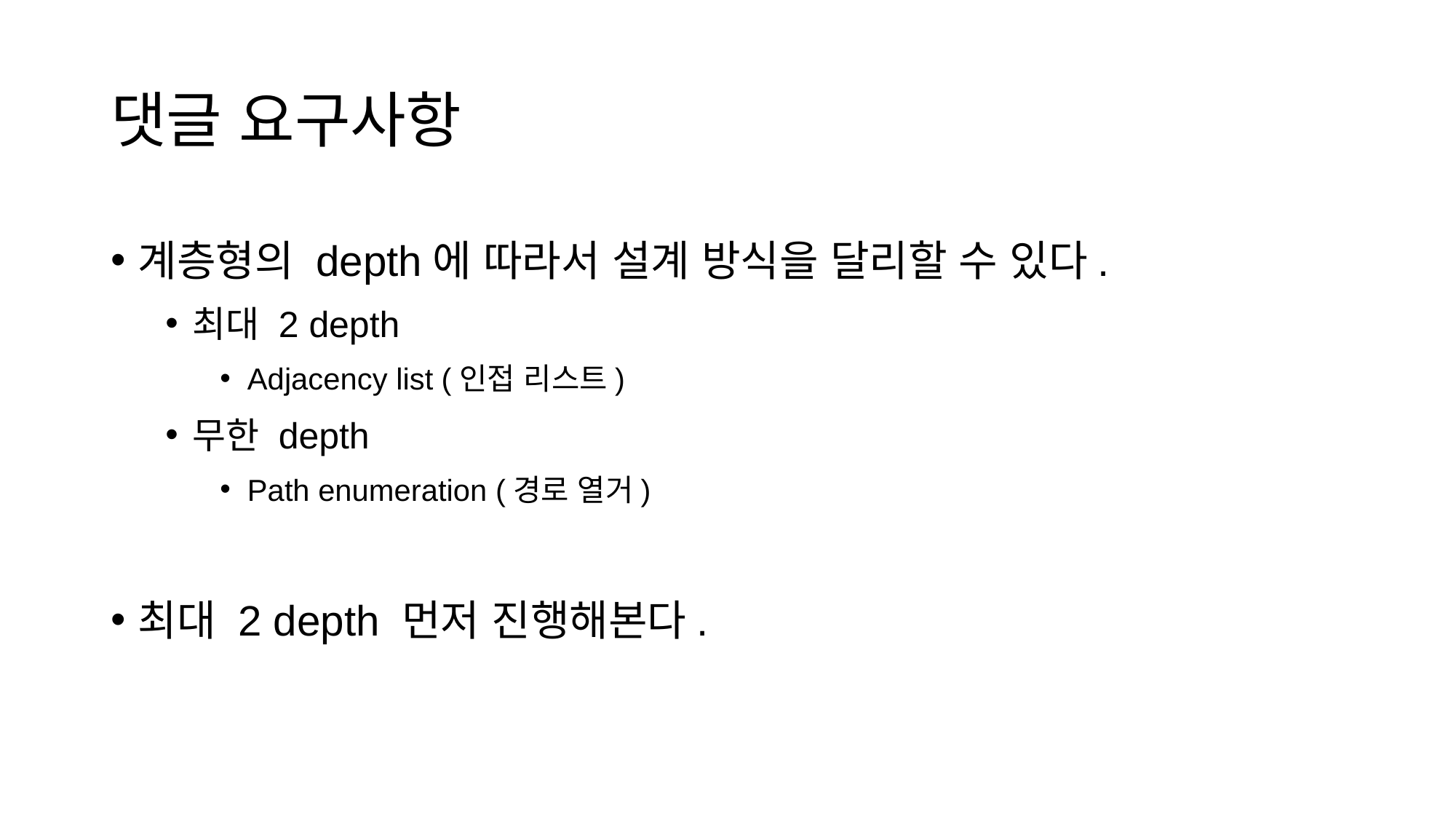

# 댓글 요구사항
계층형의 depth에 따라서 설계 방식을 달리할 수 있다.
최대 2 depth
Adjacency list (인접 리스트)
무한 depth
Path enumeration (경로 열거)

최대 2 depth 먼저 진행해본다.